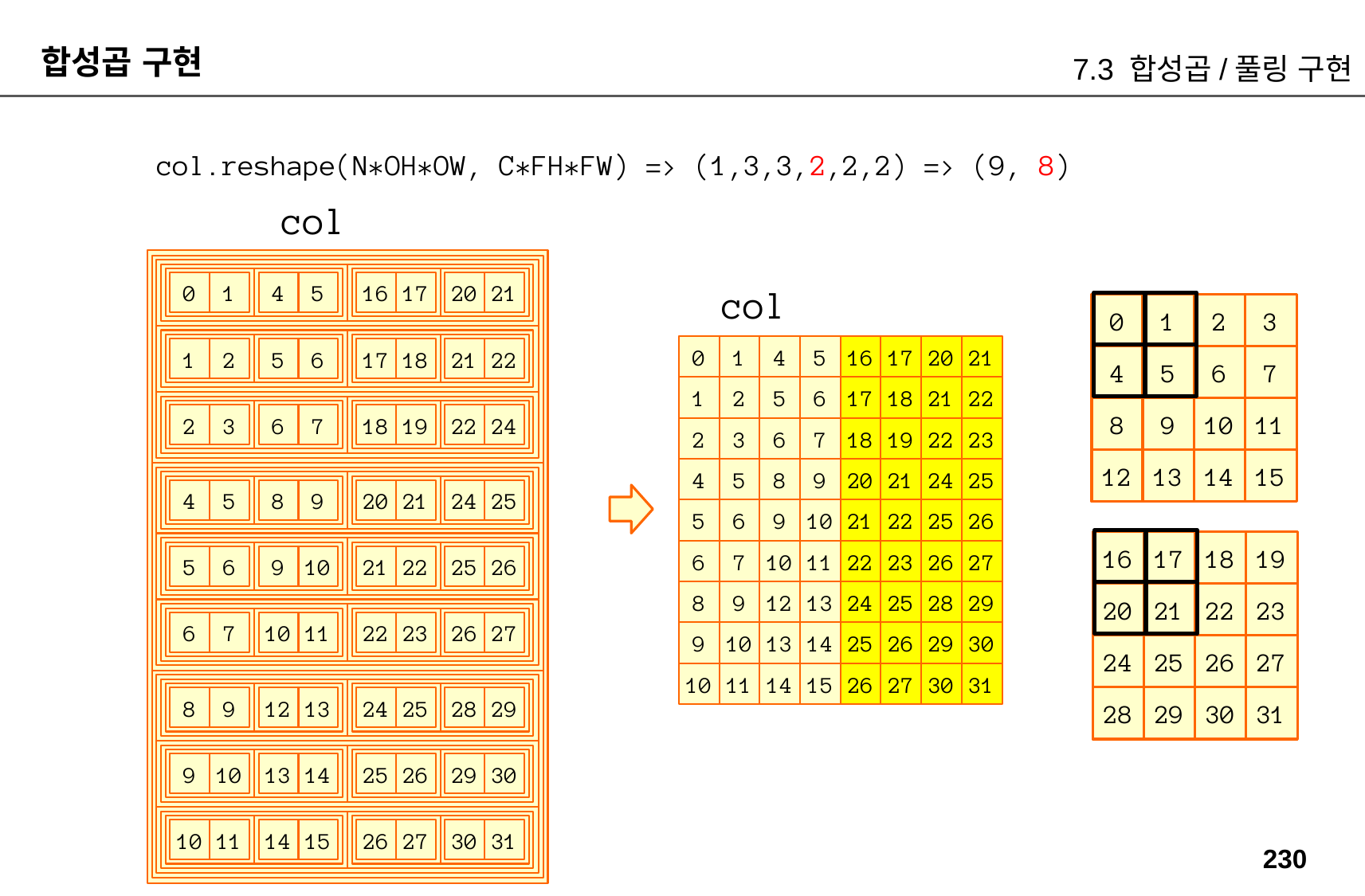

합성곱 구현
7.3 합성곱/풀링 구현
col.reshape(N*OH*OW, C*FH*FW) => (1,3,3,2,2,2) => (9, 8)
col

0
1
4
5

1
2
5
6

2
3
6
7

4
5
8
9

5
6
9
10

6
7
10
11

8
9
12
13

9
10
13
14

10
11
14
15

16
17
20
21

17
18
21
22

18
19
22
24

20
21
24
25

21
22
25
26

22
23
26
27

24
25
28
29

25
26
29
30

26
27
30
31

col

0
1
2
3
0
1
4
5
16
17
20
21
4
5
6
7
1
2
5
6
17
18
21
22
8
9
10
11
2
3
6
7
18
19
22
23
12
13
14
15
4
5
8
9
20
21
24
25

5
6
9
10
21
22
25
26

16
17
18
19
6
7
10
11
22
23
26
27
8
9
12
13
24
25
28
29
20
21
22
23
9
10
13
14
25
26
29
30
24
25
26
27
10
11
14
15
26
27
30
31
28
29
30
31